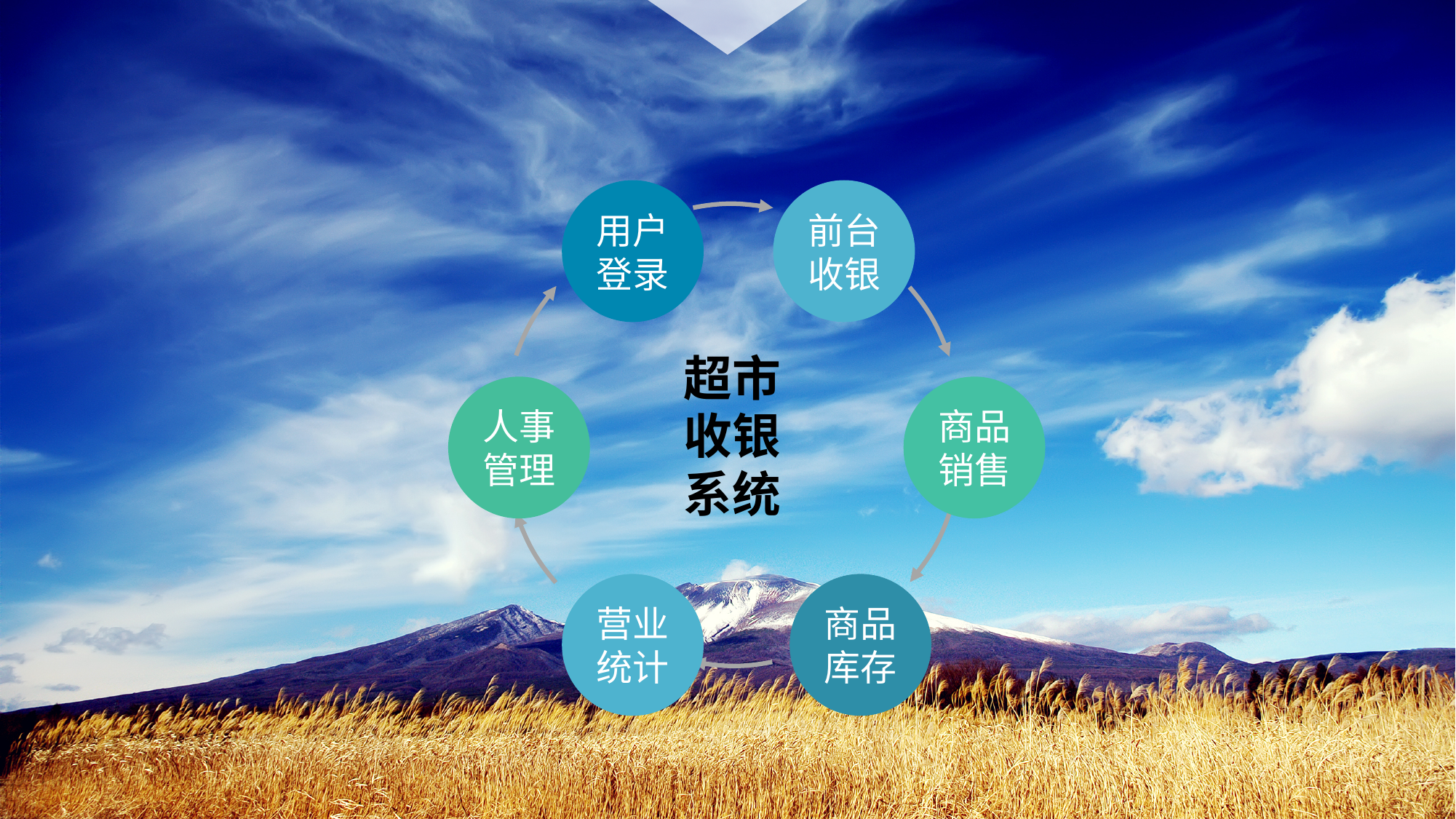

用户
登录
前台
收银

超市
收银
系统
人事
管理
商品
销售
营业
统计
商品
库存